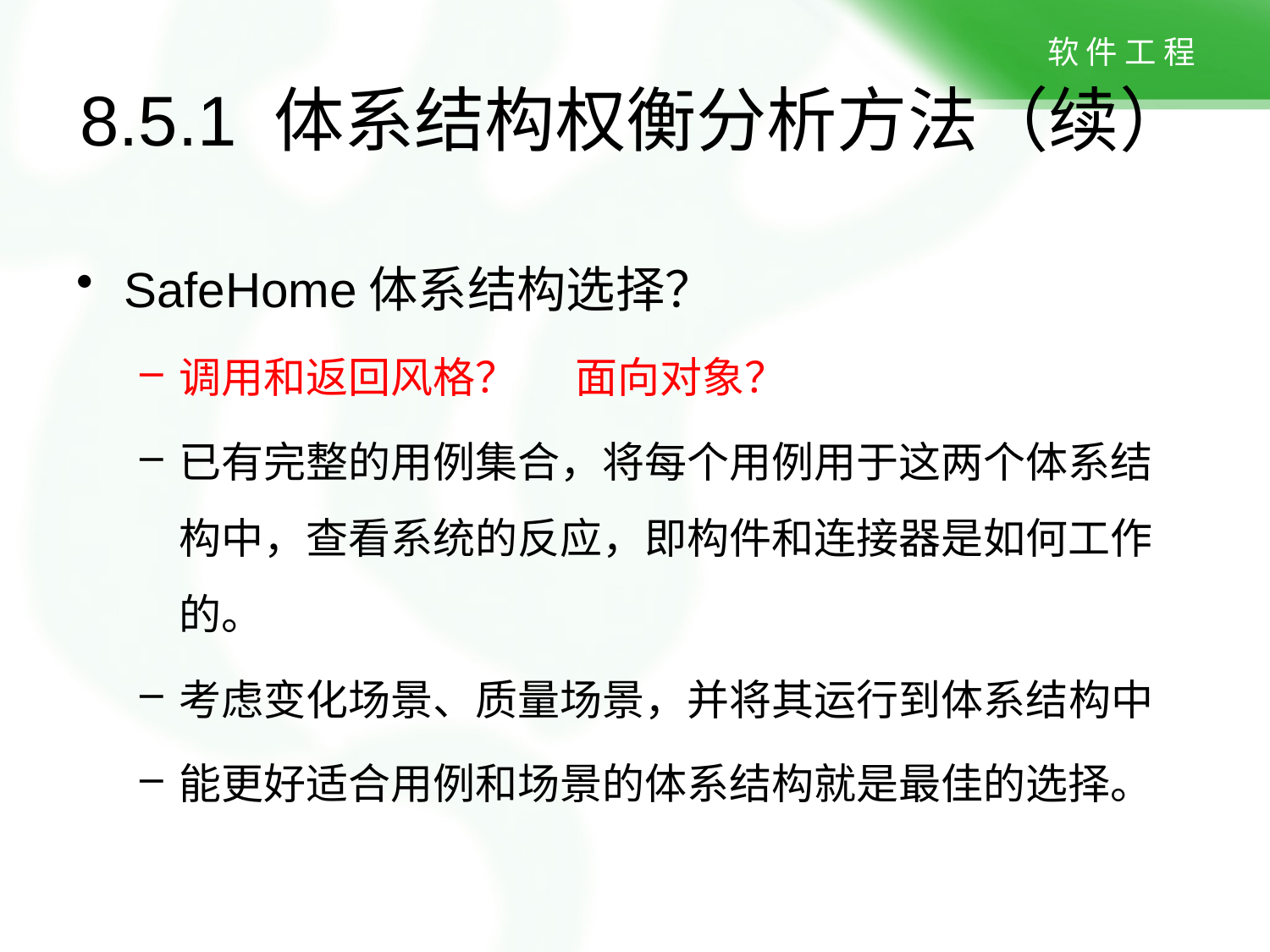

8.5.1 体系结构权衡分析方法（续）
SafeHome体系结构选择？
调用和返回风格？      面向对象？
已有完整的用例集合，将每个用例用于这两个体系结构中，查看系统的反应，即构件和连接器是如何工作的。
考虑变化场景、质量场景，并将其运行到体系结构中
能更好适合用例和场景的体系结构就是最佳的选择。